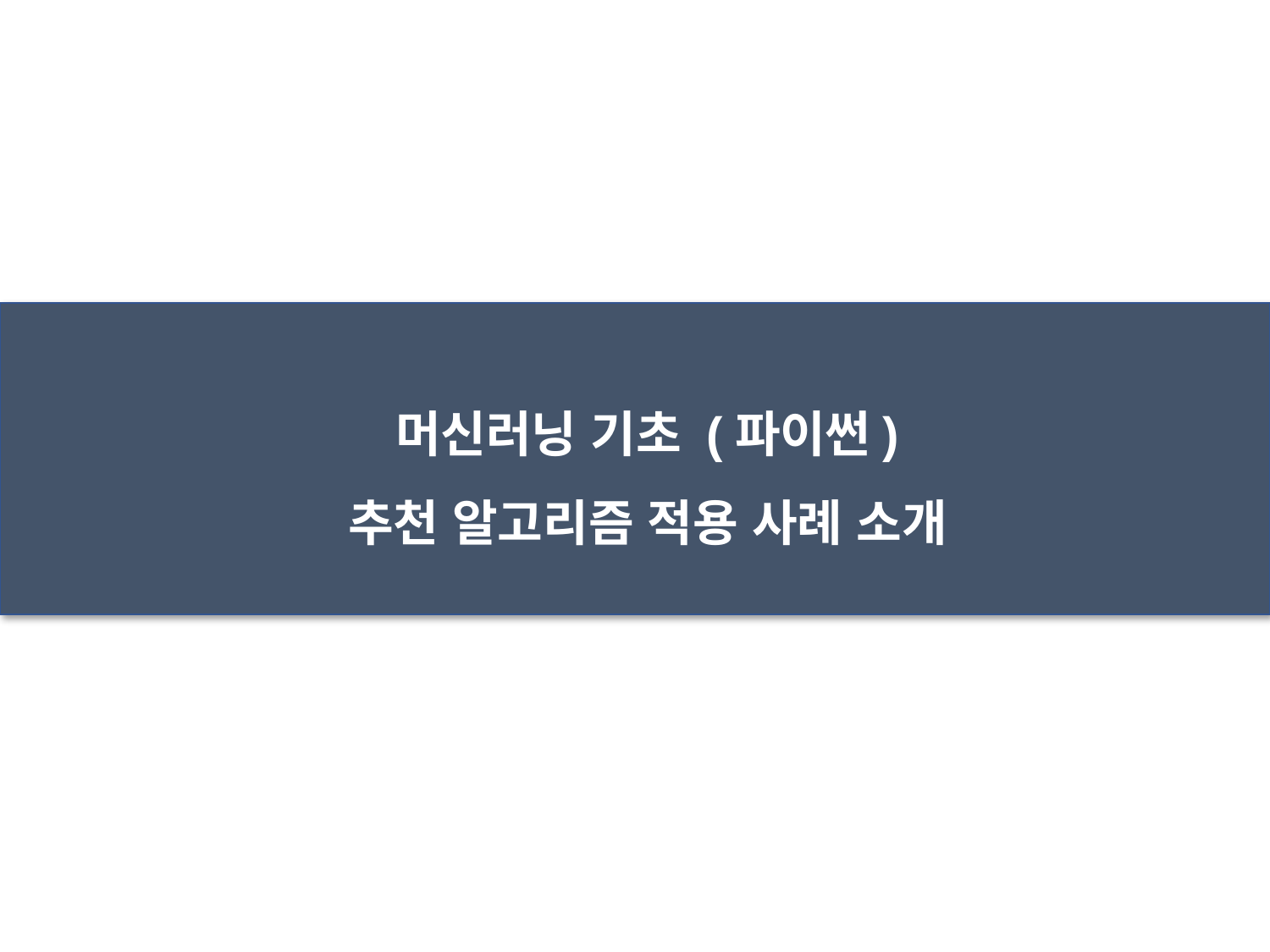

머신러닝 기초 (파이썬)
추천 알고리즘 적용 사례 소개